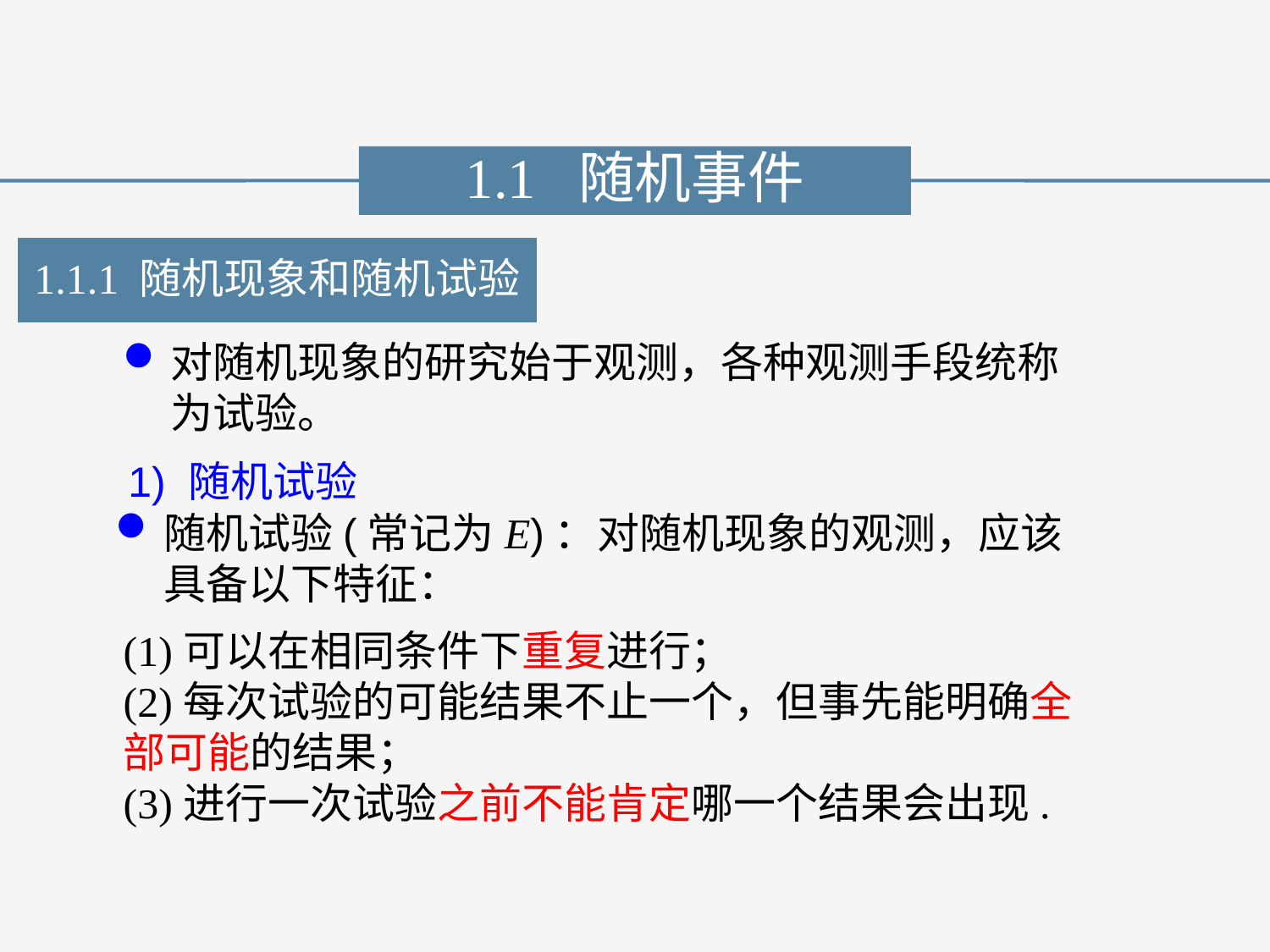

1.1  随机事件
1.1.1 随机现象和随机试验
对随机现象的研究始于观测，各种观测手段统称为试验。
1) 随机试验
随机试验(常记为E)：对随机现象的观测，应该具备以下特征：
(1)可以在相同条件下重复进行；
(2)每次试验的可能结果不止一个，但事先能明确全部可能的结果；
(3)进行一次试验之前不能肯定哪一个结果会出现.